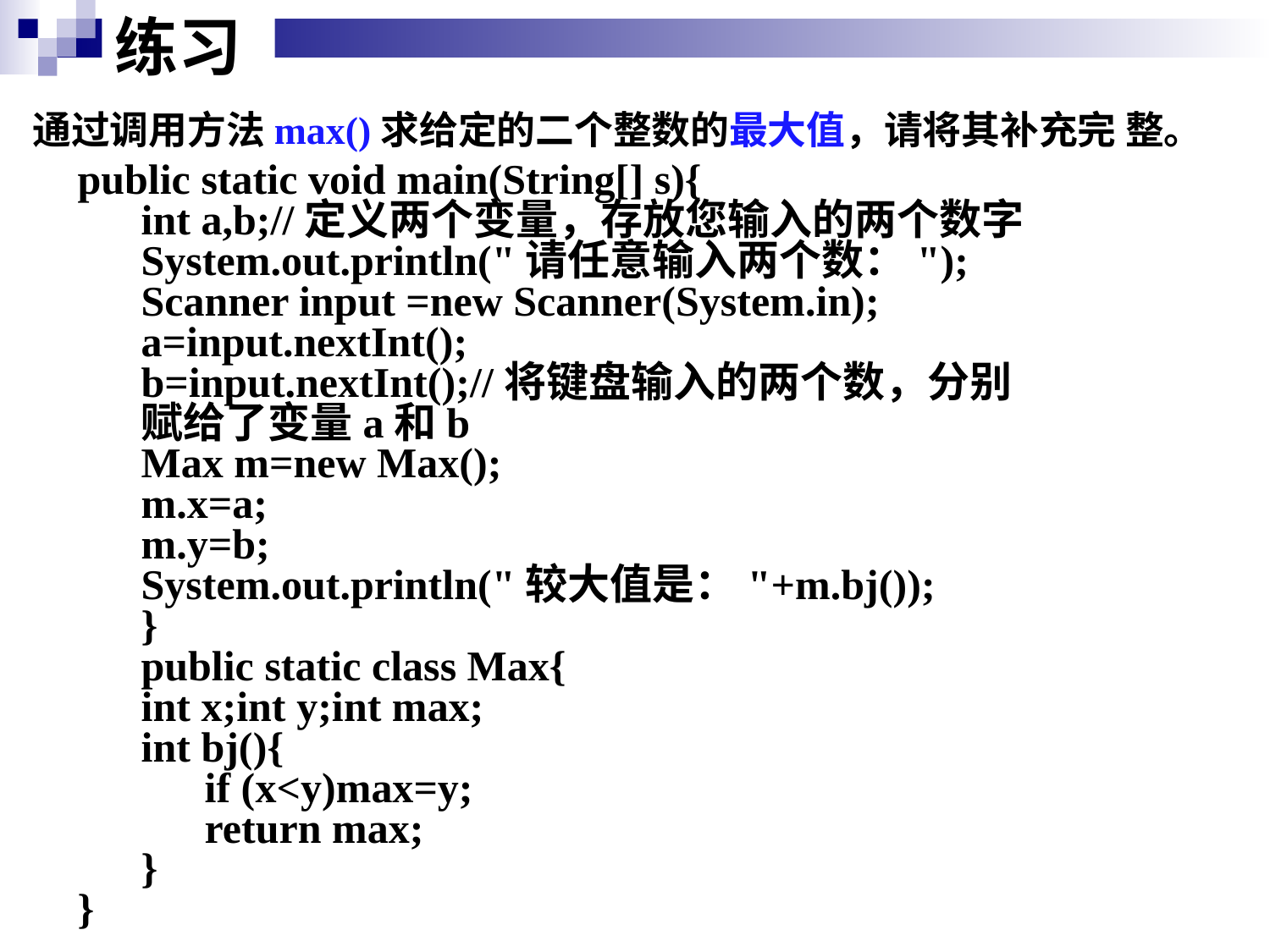

# 练习
通过调用方法max()求给定的二个整数的最大值，请将其补充完 整。
public static void main(String[] s){
int a,b;//定义两个变量，存放您输入的两个数字
System.out.println("请任意输入两个数：");
Scanner input =new Scanner(System.in);
a=input.nextInt();
b=input.nextInt();//将键盘输入的两个数，分别赋给了变量a和b
Max m=new Max();
m.x=a;
m.y=b;
System.out.println("较大值是："+m.bj());
}
public static class Max{
int x;int y;int max;
int bj(){
if (x<y)max=y;
return max;
}
}